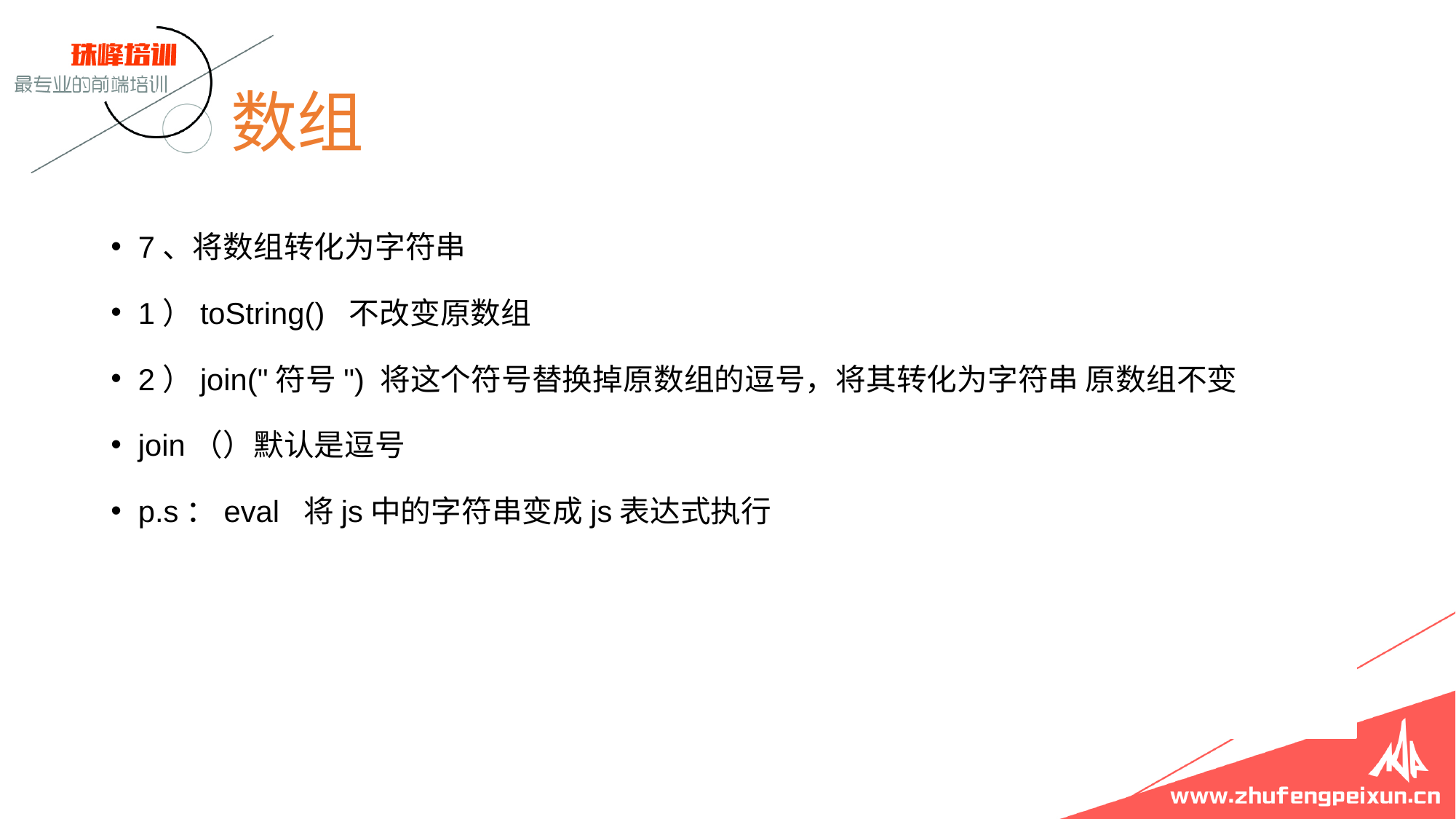

# 数组
7、将数组转化为字符串
1）toString()  不改变原数组
2）join("符号") 将这个符号替换掉原数组的逗号，将其转化为字符串 原数组不变
join（）默认是逗号
p.s：eval  将js中的字符串变成js表达式执行